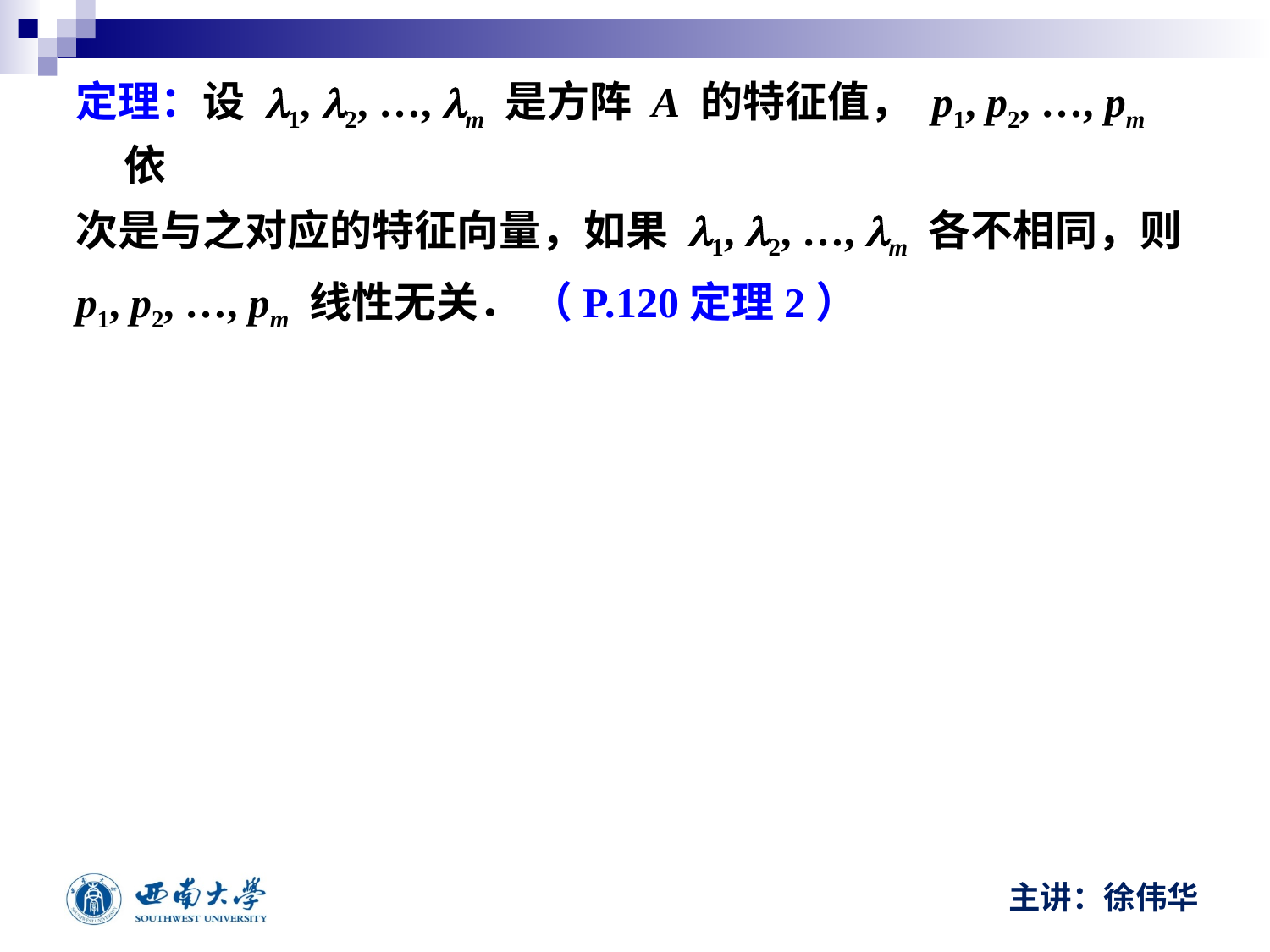

定理：设 λ1, λ2, …, λm 是方阵 A 的特征值， p1, p2, …, pm 依
次是与之对应的特征向量，如果 λ1, λ2, …, λm 各不相同，则
p1, p2, …, pm 线性无关． （P.120定理2）